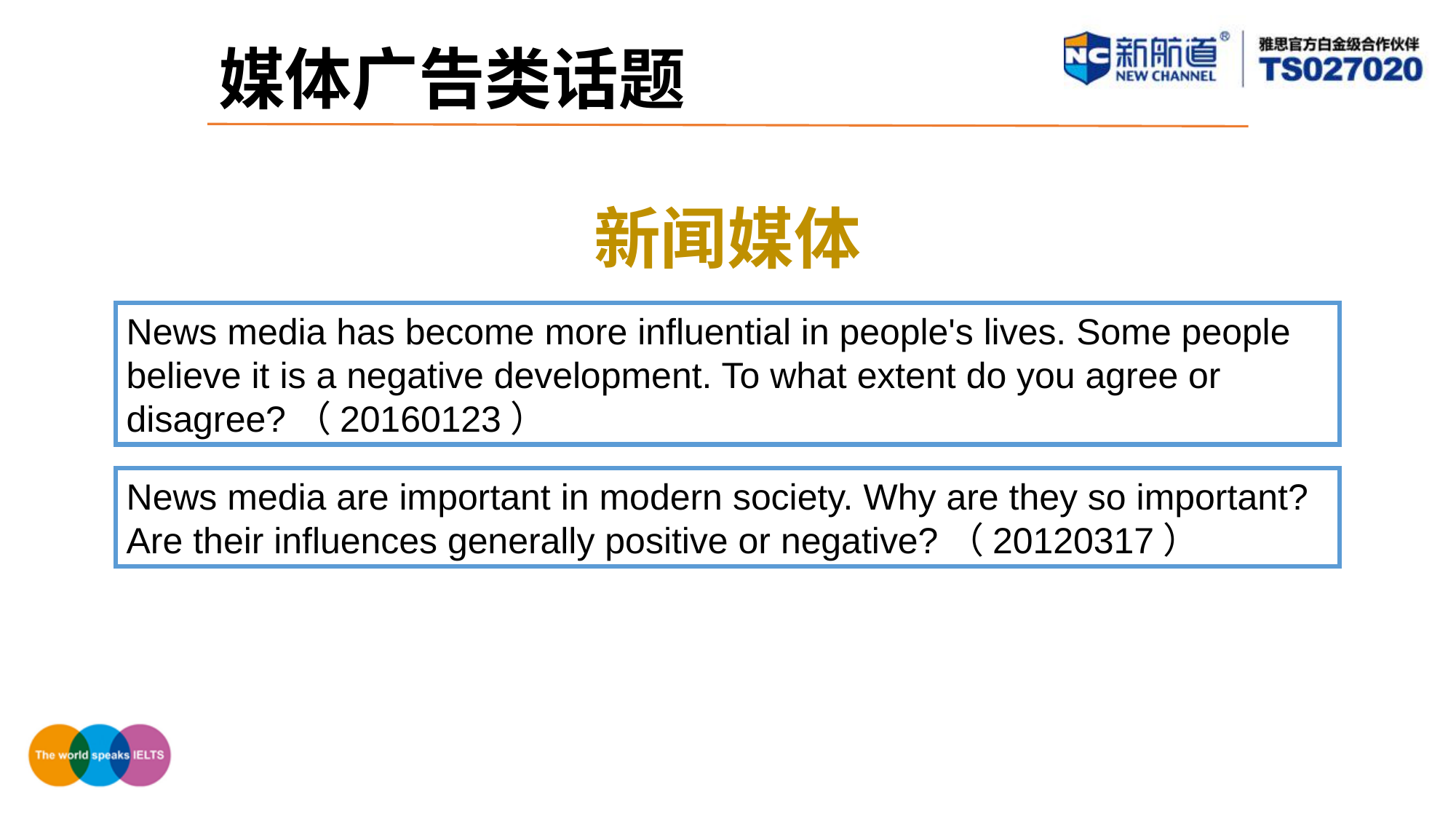

媒体广告类话题
新闻媒体
News media has become more influential in people's lives. Some people believe it is a negative development. To what extent do you agree or disagree?（20160123）
News media are important in modern society. Why are they so important? Are their influences generally positive or negative?（20120317）